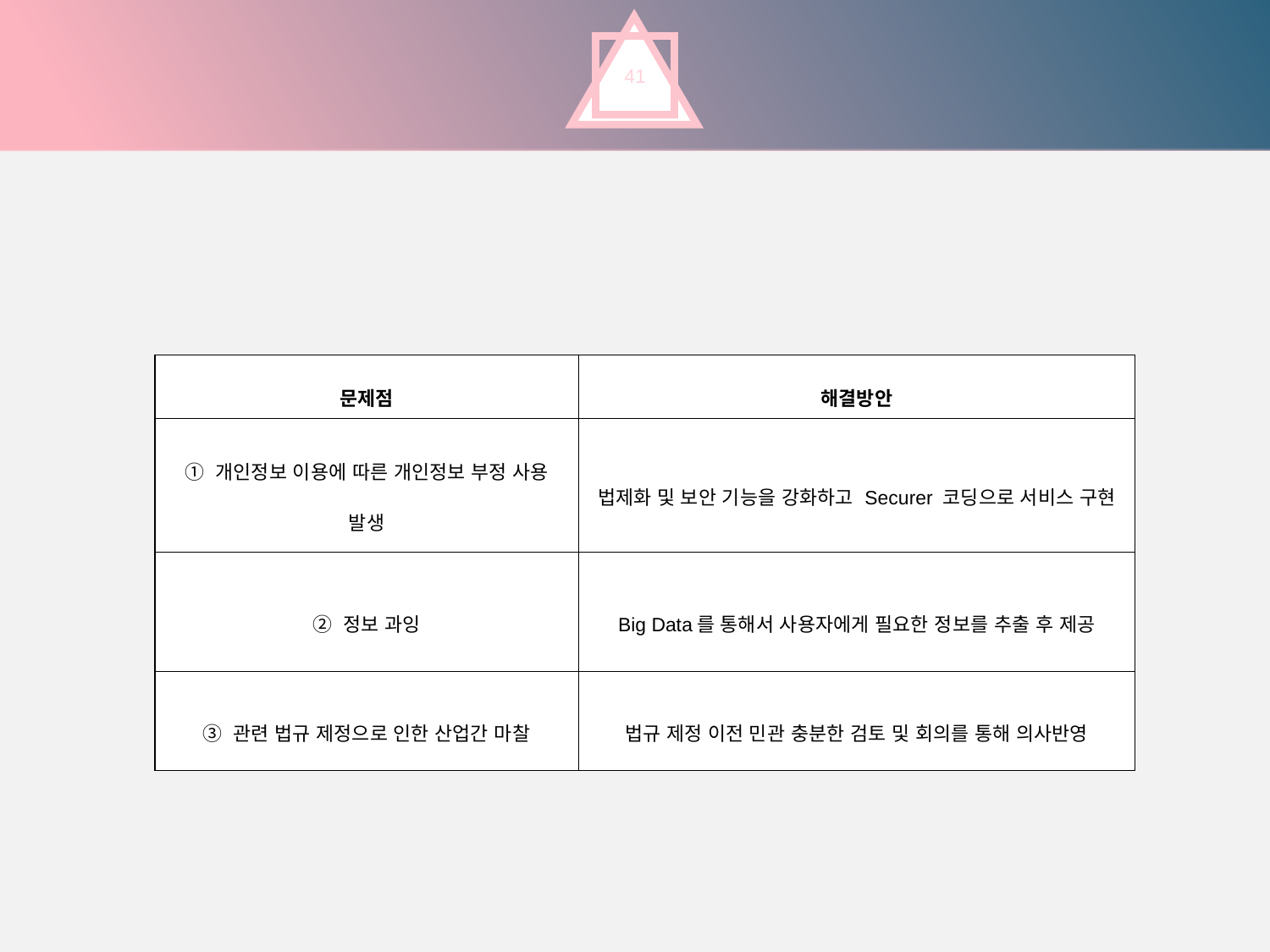

41
# o2o side effect
문제 사안 해결 방법
| 문제점 | 해결방안 |
| --- | --- |
| ① 개인정보 이용에 따른 개인정보 부정 사용 발생 | 법제화 및 보안 기능을 강화하고 Securer 코딩으로 서비스 구현 |
| ② 정보 과잉 | Big Data를 통해서 사용자에게 필요한 정보를 추출 후 제공 |
| ③ 관련 법규 제정으로 인한 산업간 마찰 | 법규 제정 이전 민관 충분한 검토 및 회의를 통해 의사반영 |